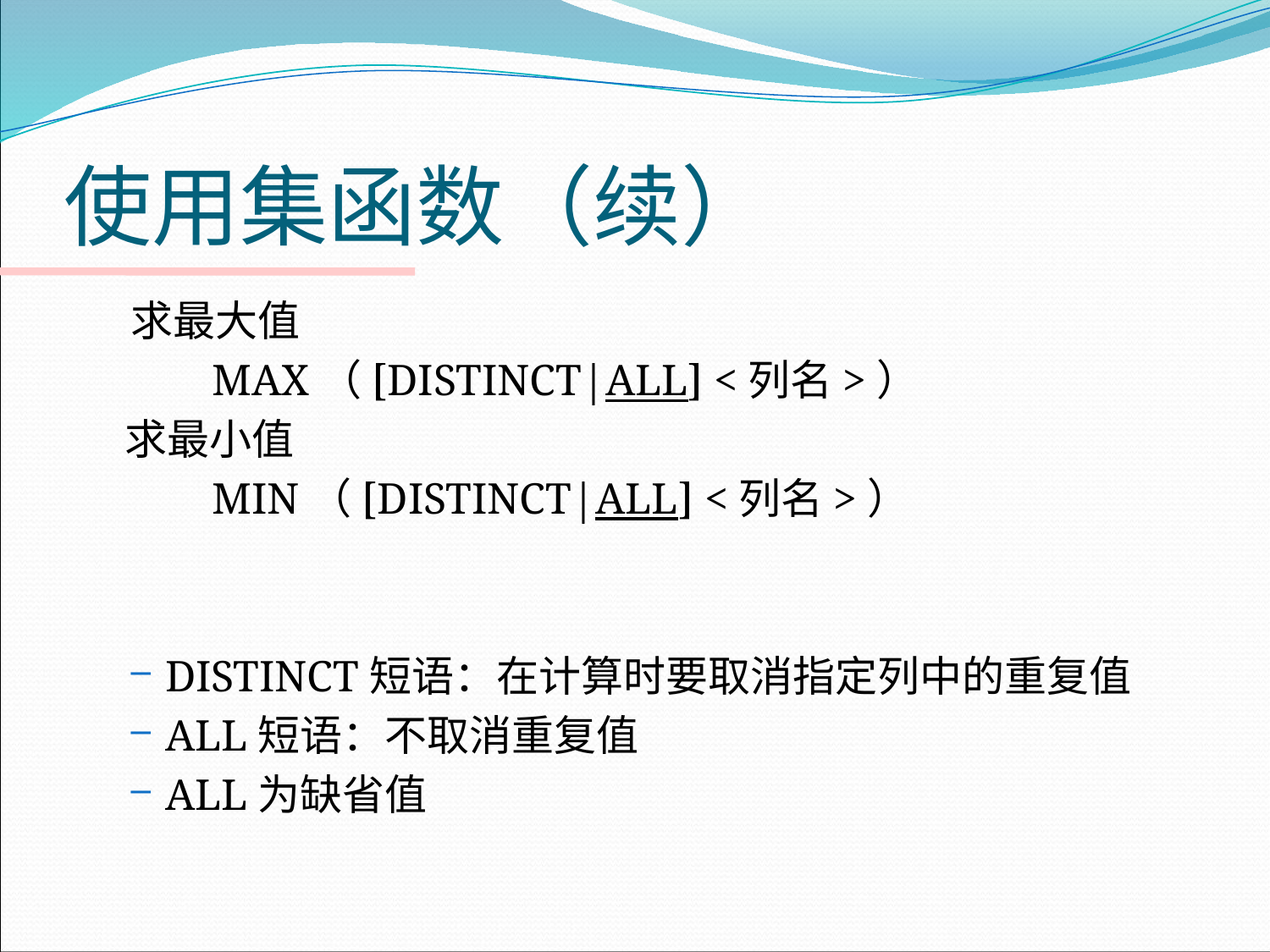

# 使用集函数（续）
求最大值
MAX（[DISTINCT|ALL] <列名>）
    求最小值
MIN（[DISTINCT|ALL] <列名>）

DISTINCT短语：在计算时要取消指定列中的重复值
ALL短语：不取消重复值
ALL为缺省值

280